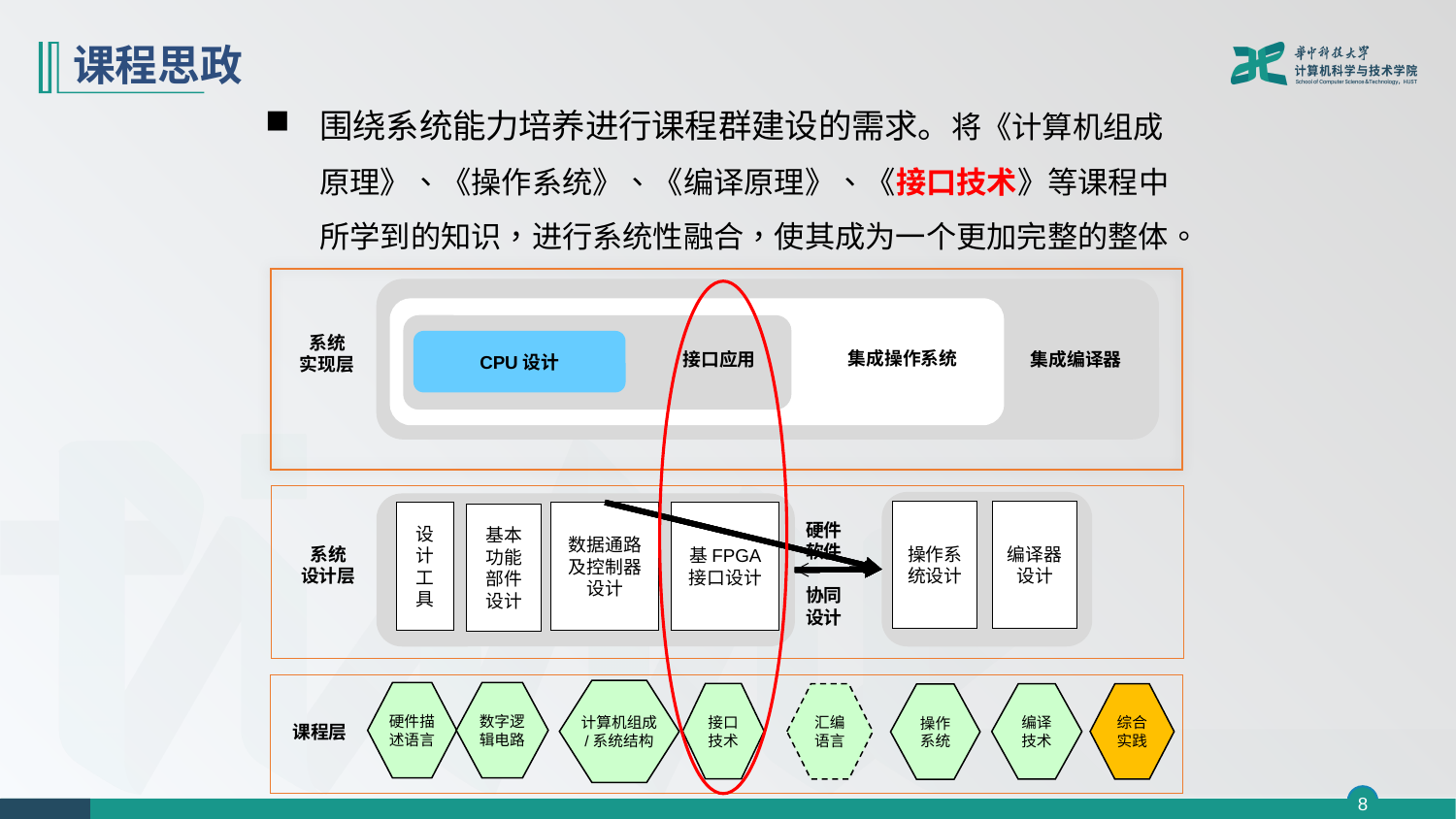

# 课程思政
围绕系统能力培养进行课程群建设的需求。将《计算机组成原理》、《操作系统》、《编译原理》、《接口技术》等课程中所学到的知识，进行系统性融合，使其成为一个更加完整的整体。

系统
实现层
集成操作系统
集成编译器
接口应用
CPU设计

操作系统设计
编译器
设计
数据通路及控制器设计
基FPGA
接口设计
设计工具
基本功能部件设计
硬件
软件

协同
设计
系统
设计层

计算机组成
/系统结构
硬件描
述语言
数字逻
辑电路
接口
技术
汇编
语言
编译
技术
综合
实践
操作
系统
课程层